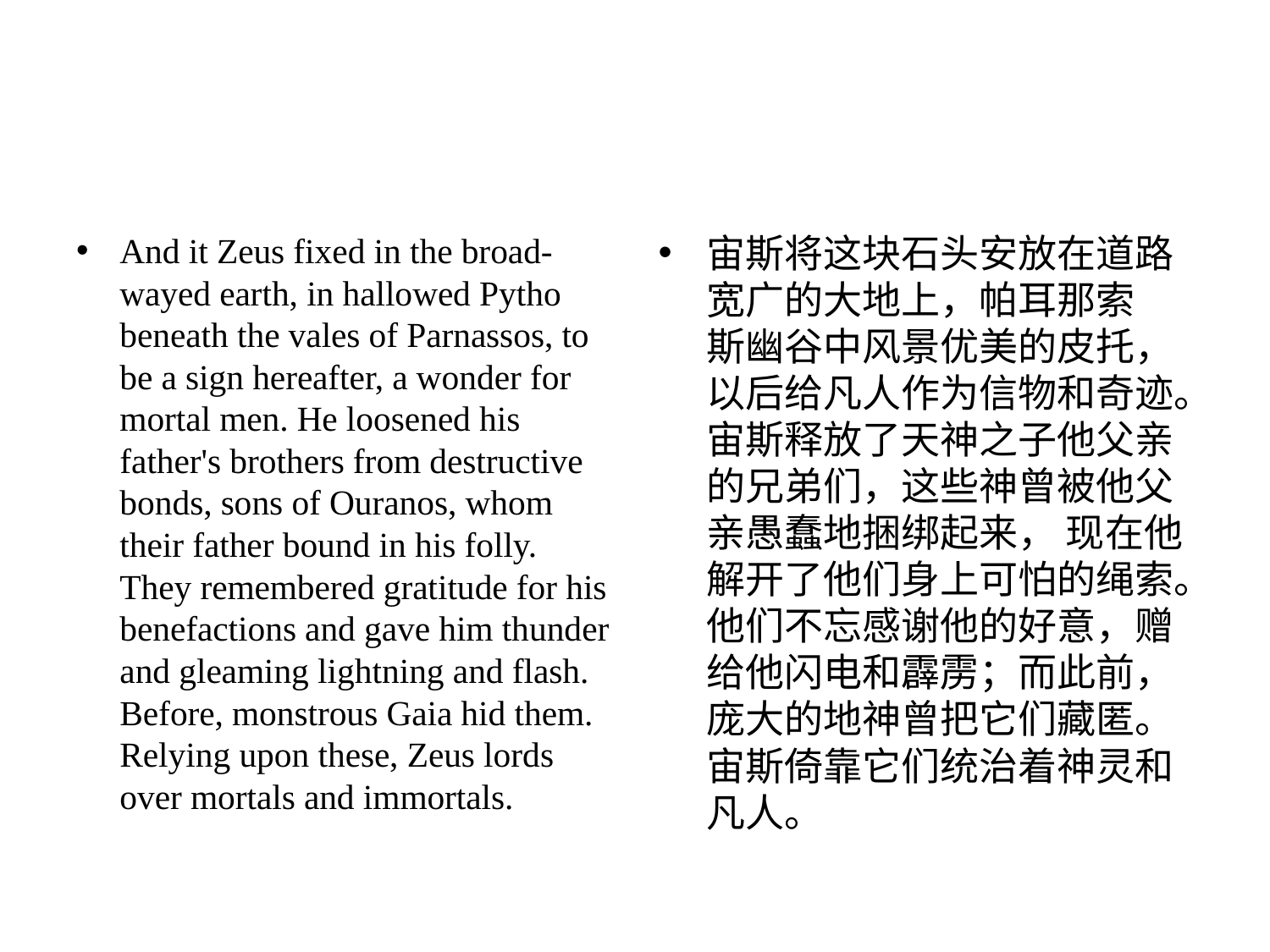

#
And it Zeus fixed in the broad-wayed earth, in hallowed Pytho beneath the vales of Parnassos, to be a sign hereafter, a wonder for mortal men. He loosened his father's brothers from destructive bonds, sons of Ouranos, whom their father bound in his folly. They remembered gratitude for his benefactions and gave him thunder and gleaming lightning and flash. Before, monstrous Gaia hid them. Relying upon these, Zeus lords over mortals and immortals.
宙斯将这块⽯头安放在道路宽⼴的⼤地上，帕⽿那索 　斯幽⾕中风景优美的⽪托，以后给凡⼈作为信物和奇迹。宙斯释放了天神之⼦他⽗亲的兄弟们，这些神曾被他⽗亲愚蠢地捆绑起来， 现在他解开了他们⾝上可怕的绳索。他们不忘感谢他的好意，赠给他闪电和霹雳；⽽此前，庞⼤的地神曾把它们藏匿。宙斯倚靠它们统治着神灵和凡⼈。